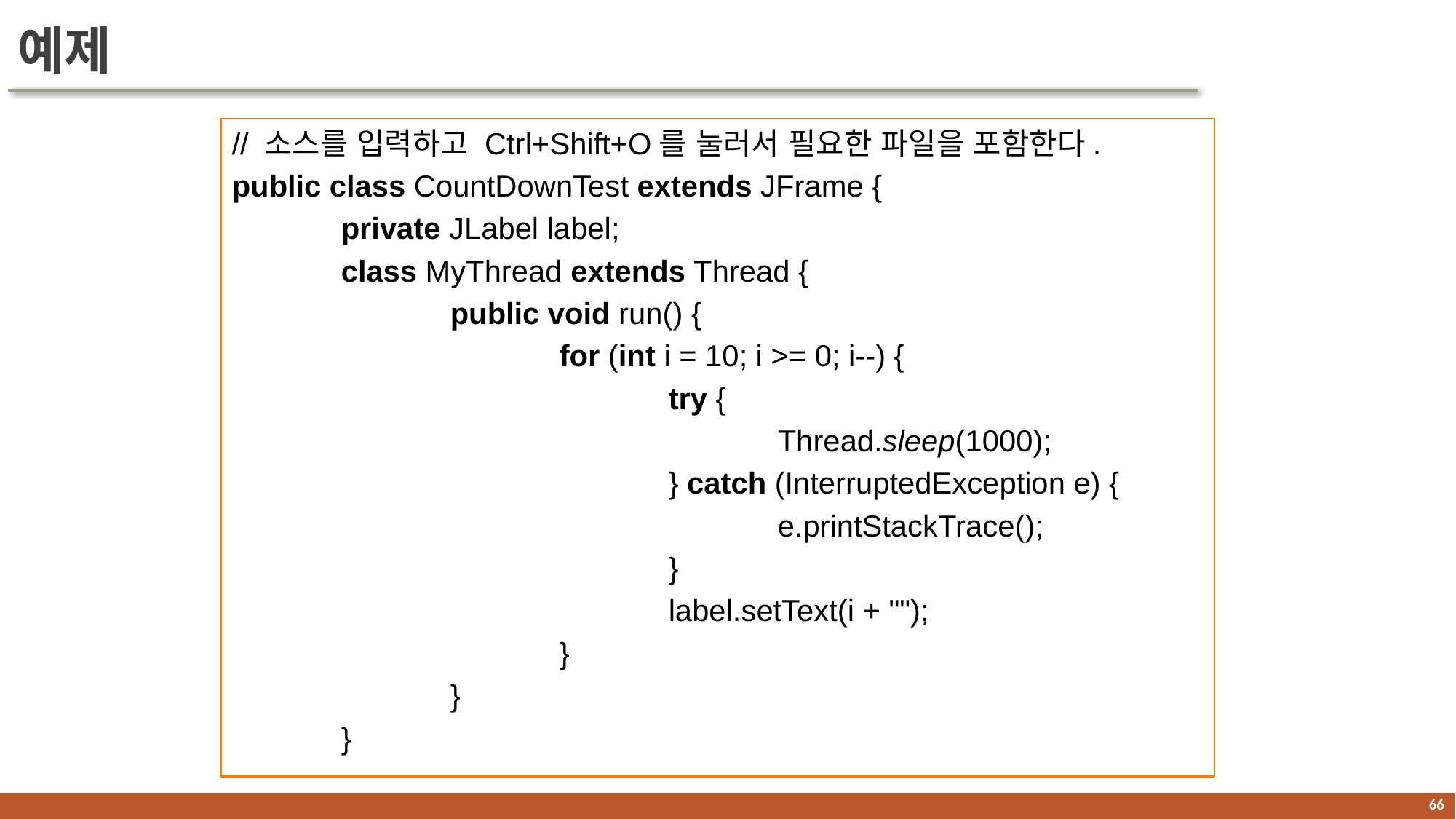

# 예제

// 소스를 입력하고 Ctrl+Shift+O를 눌러서 필요한 파일을 포함한다.
public class CountDownTest extends JFrame {
	private JLabel label;
	class MyThread extends Thread {
		public void run() {
			for (int i = 10; i >= 0; i--) {
				try {
					Thread.sleep(1000);
				} catch (InterruptedException e) {
					e.printStackTrace();
				}
				label.setText(i + "");
			}
		}
	}
66